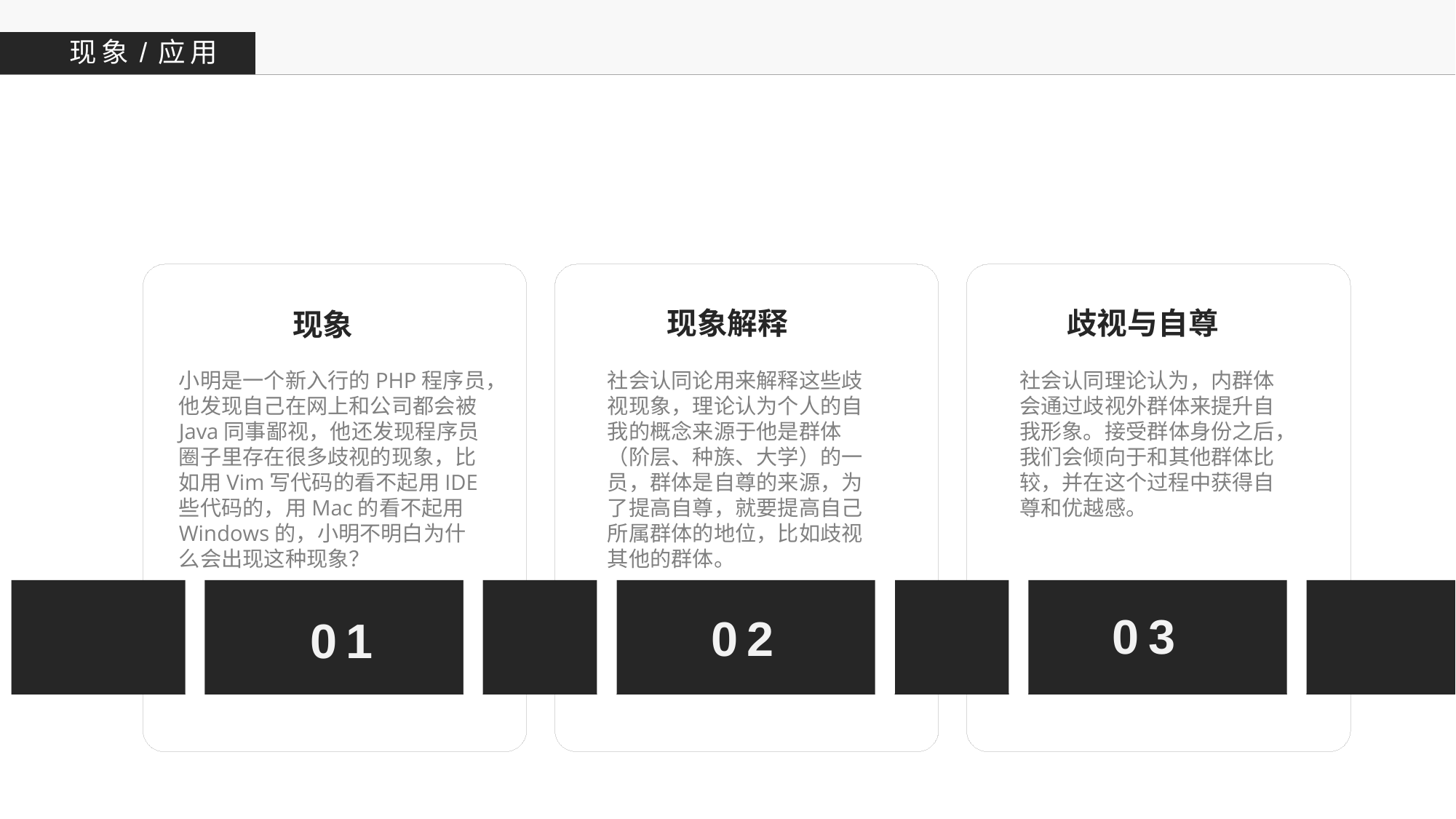

现象/应用

现象解释
歧视与自尊
现象
社会认同论用来解释这些歧视现象，理论认为个人的自我的概念来源于他是群体（阶层、种族、大学）的一员，群体是自尊的来源，为了提高自尊，就要提高自己所属群体的地位，比如歧视其他的群体。
社会认同理论认为，内群体会通过歧视外群体来提升自我形象。接受群体身份之后，我们会倾向于和其他群体比较，并在这个过程中获得自尊和优越感。
小明是一个新入行的PHP程序员，他发现自己在网上和公司都会被Java同事鄙视，他还发现程序员圈子里存在很多歧视的现象，比如用Vim写代码的看不起用IDE些代码的，用Mac的看不起用Windows的，小明不明白为什么会出现这种现象？

03
02
01